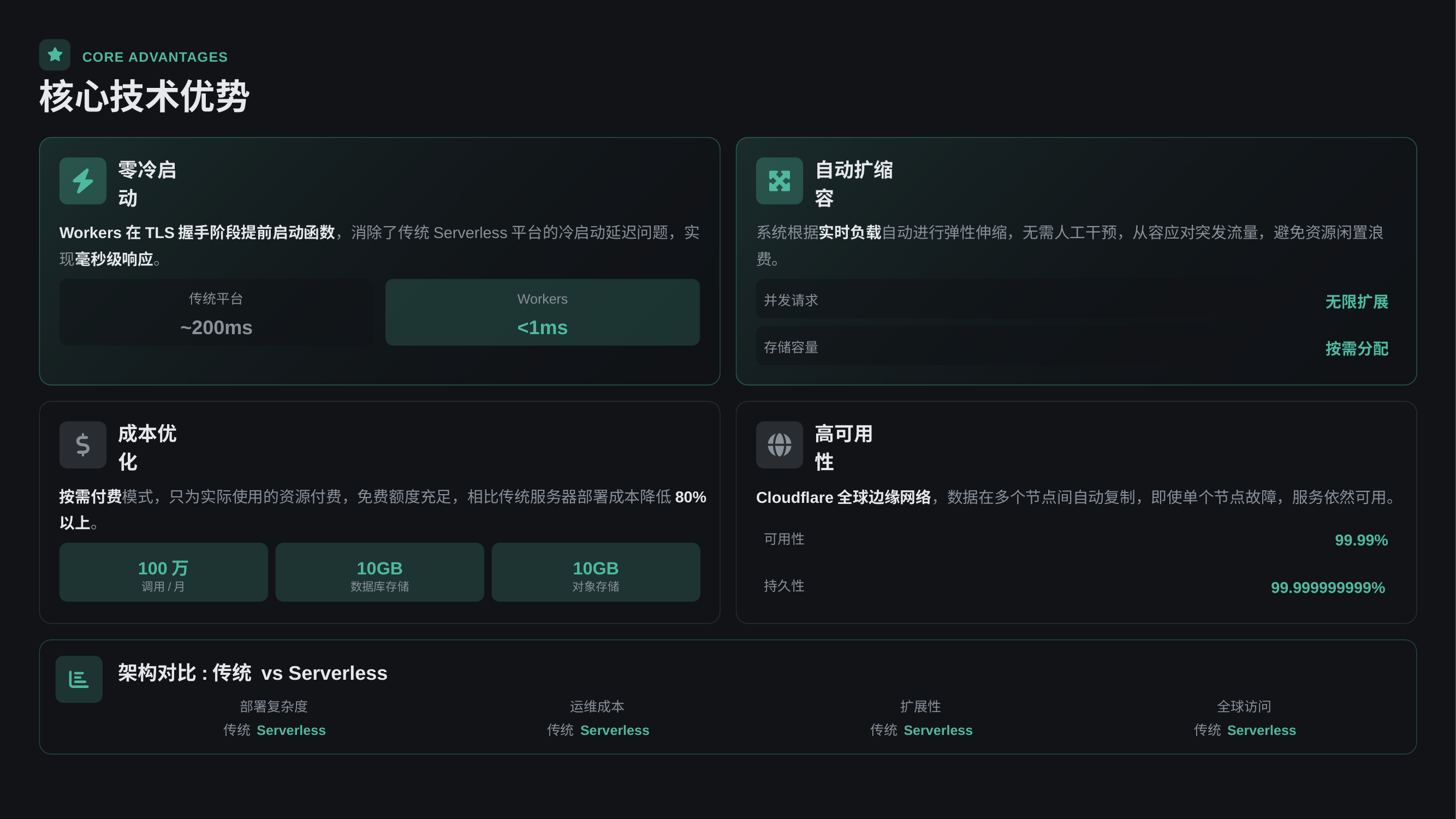

CORE ADVANTAGES

核心技术优势

零冷启动
自动扩缩容

Workers在TLS握手阶段提前启动函数，消除了传统Serverless平台的冷启动延迟问题，实现毫秒级响应。
系统根据实时负载自动进行弹性伸缩，无需人工干预，从容应对突发流量，避免资源闲置浪费。

传统平台
Workers
无限扩展
并发请求
~200ms
<1ms

按需分配
存储容量

成本优化
高可用性

按需付费模式，只为实际使用的资源付费，免费额度充足，相比传统服务器部署成本降低80%以上。
Cloudflare全球边缘网络，数据在多个节点间自动复制，即使单个节点故障，服务依然可用。

99.99%
可用性

100万
10GB
10GB

99.999999999%
持久性
调用/月
数据库存储
对象存储

架构对比:传统 vs Serverless

部署复杂度
运维成本
扩展性
全球访问
传统
Serverless
传统
Serverless
传统
Serverless
传统
Serverless